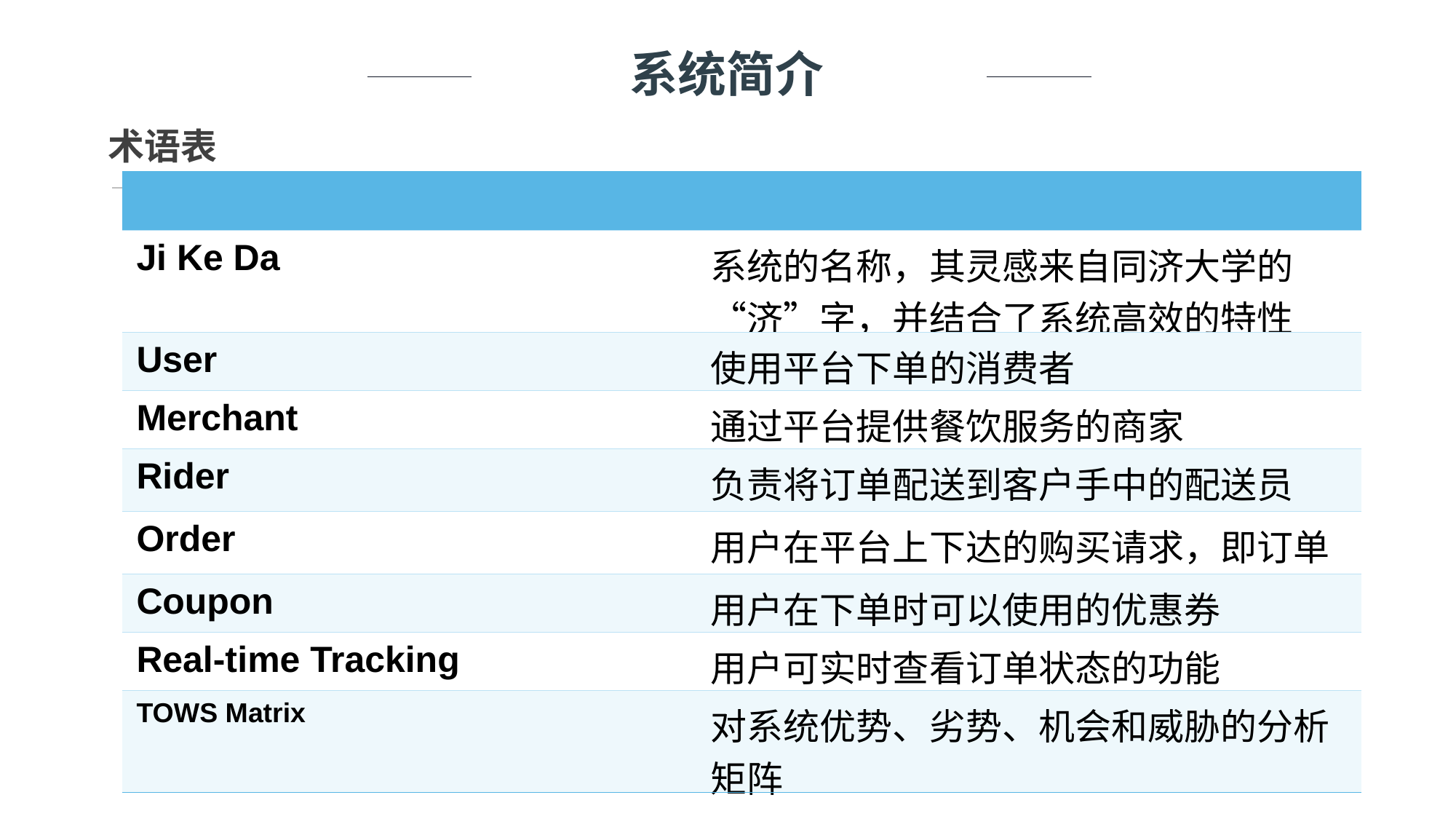

系统简介
术语表

|  |  |
| --- | --- |
| Ji Ke Da | 系统的名称，其灵感来自同济大学的“济”字，并结合了系统高效的特性 |
| User | 使用平台下单的消费者 |
| Merchant | 通过平台提供餐饮服务的商家 |
| Rider | 负责将订单配送到客户手中的配送员 |
| Order | 用户在平台上下达的购买请求，即订单 |
| Coupon | 用户在下单时可以使用的优惠券 |
| Real-time Tracking | 用户可实时查看订单状态的功能 |
| TOWS Matrix | 对系统优势、劣势、机会和威胁的分析矩阵 |